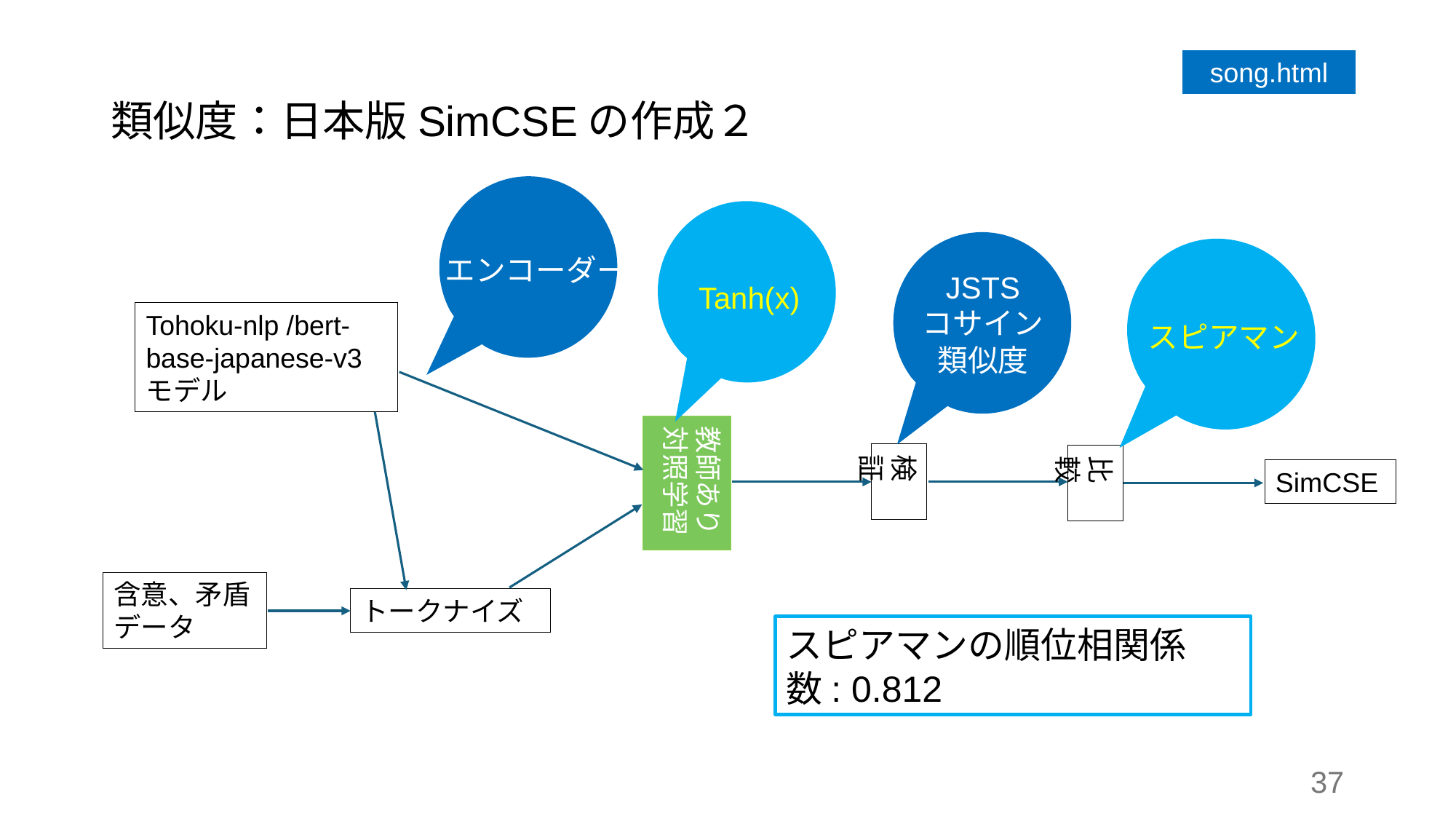

# 類似度：日本版SimCSEの作成２
song.html

エンコーダー

Tanh(x)

JSTS
コサイン
類似度

スピアマン
Tohoku-nlp /bert-base-japanese-v3
モデル
教師あり
対照学習
検証
比較
SimCSE
含意、矛盾データ
トークナイズ
スピアマンの順位相関係数: 0.812
37